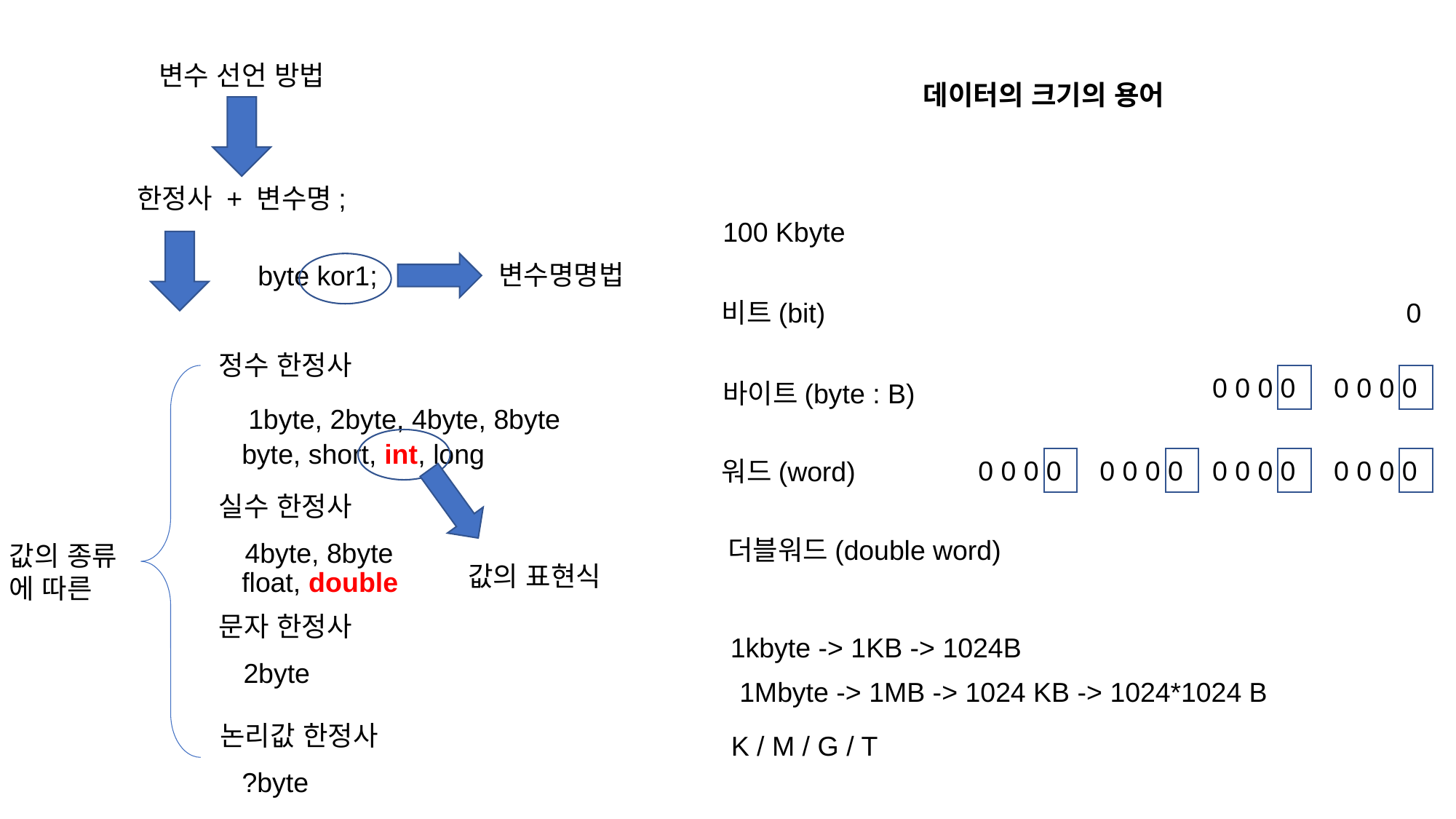

변수 선언 방법
데이터의 크기의 용어

한정사 + 변수명;
100 Kbyte

변수명명법

byte kor1;
비트(bit)
0
정수 한정사

 0 0 0 0

 0 0 0 0

바이트(byte : B)
1byte, 2byte, 4byte, 8byte

byte, short, int, long
 0 0 0 0

 0 0 0 0

 0 0 0 0

 0 0 0 0

워드(word)

실수 한정사
더블워드(double word)
4byte, 8byte
값의 종류
에 따른
값의 표현식
float, double
문자 한정사
1kbyte -> 1KB -> 1024B
2byte
1Mbyte -> 1MB -> 1024 KB -> 1024*1024 B
논리값 한정사
K / M / G / T
?byte